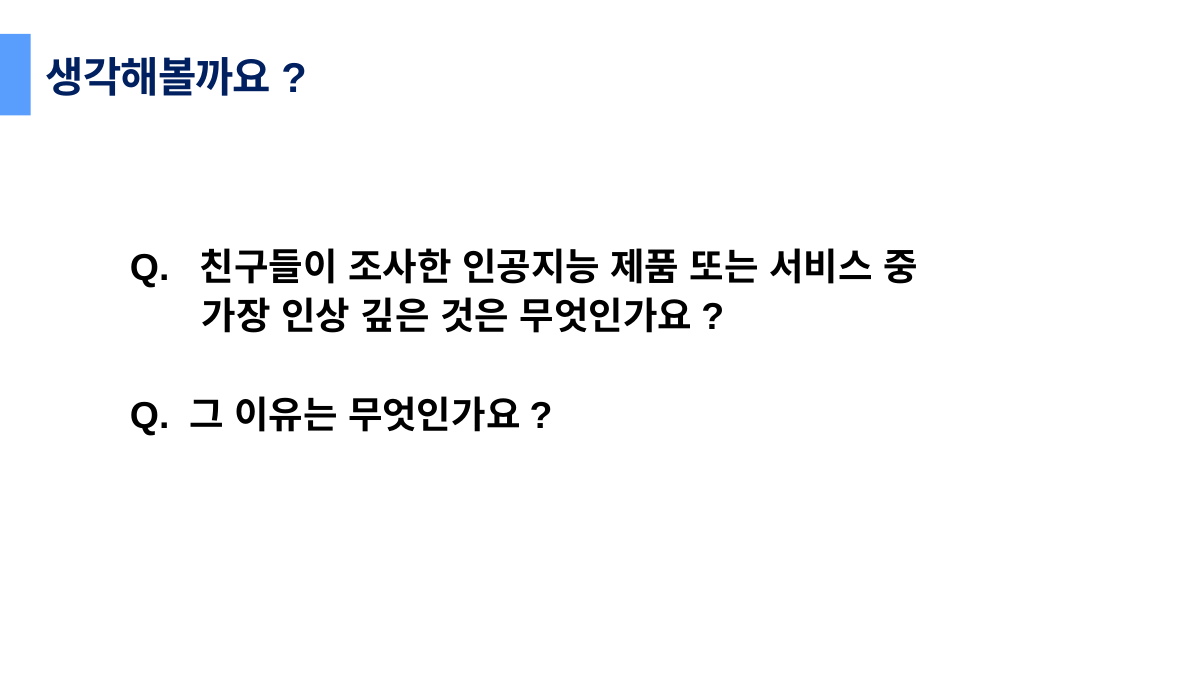

생각해볼까요?
Q.  친구들이 조사한 인공지능 제품 또는 서비스 중
      가장 인상 깊은 것은 무엇인가요?

Q. 그 이유는 무엇인가요?